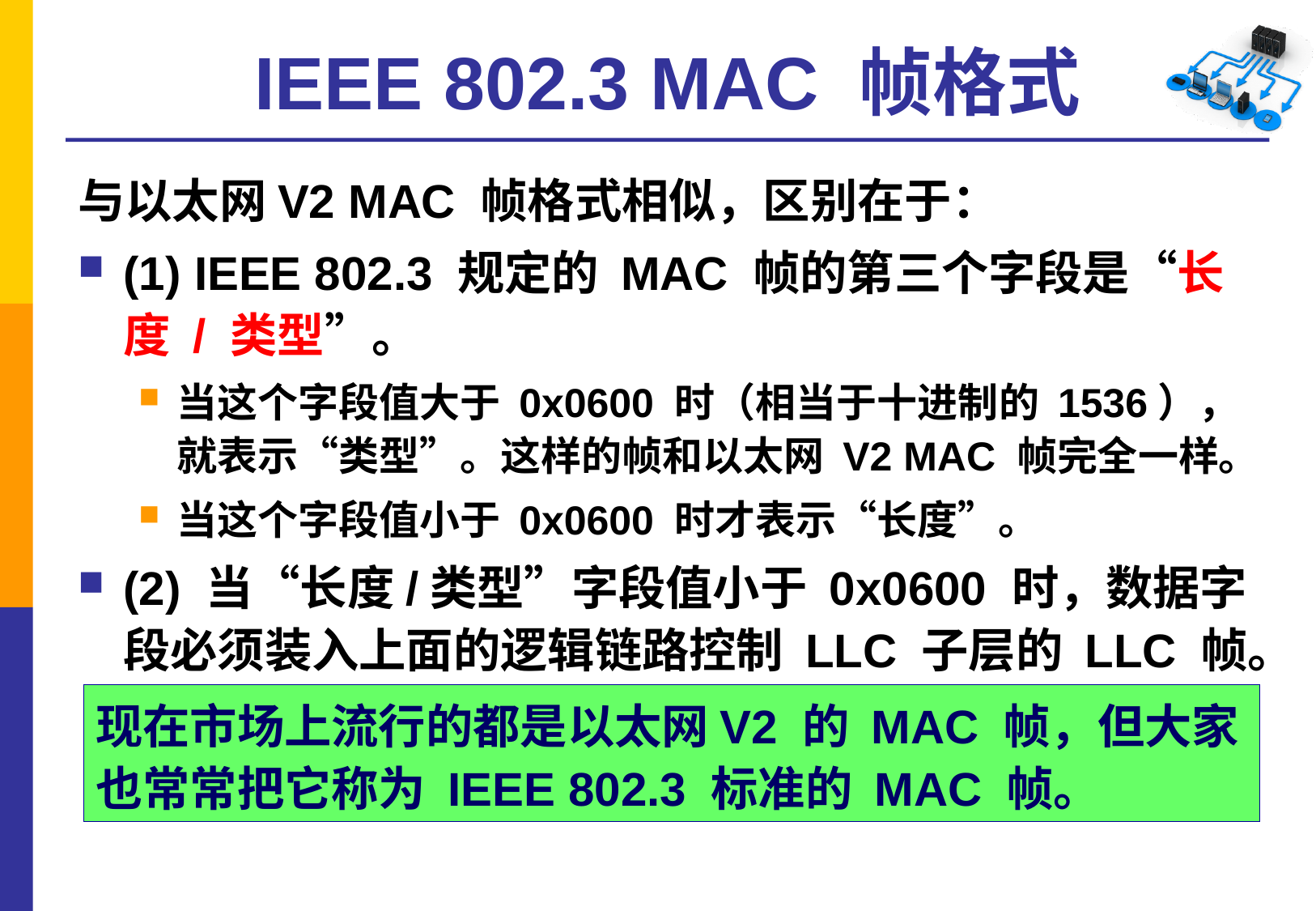

# IEEE 802.3 MAC 帧格式
与以太网V2 MAC 帧格式相似，区别在于：
(1) IEEE 802.3 规定的 MAC 帧的第三个字段是“长度 / 类型”。
当这个字段值大于 0x0600 时（相当于十进制的 1536），就表示“类型”。这样的帧和以太网 V2 MAC 帧完全一样。
当这个字段值小于 0x0600 时才表示“长度”。
(2) 当“长度/类型”字段值小于 0x0600 时，数据字段必须装入上面的逻辑链路控制 LLC 子层的 LLC 帧。
现在市场上流行的都是以太网V2 的 MAC 帧，但大家也常常把它称为 IEEE 802.3 标准的 MAC 帧。